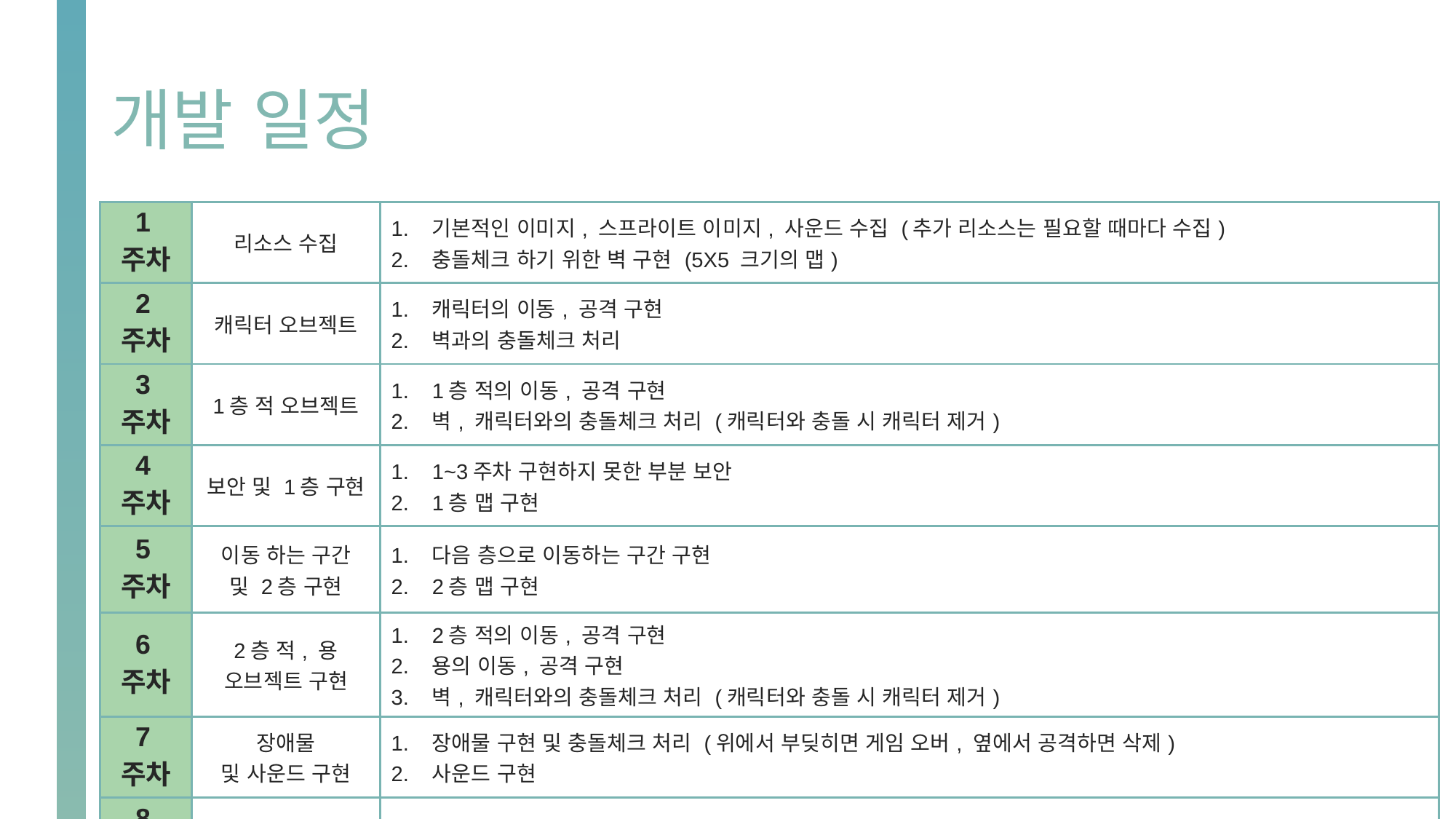

# 개발 일정
| 1주차 | 리소스 수집 | 기본적인 이미지, 스프라이트 이미지, 사운드 수집 (추가 리소스는 필요할 때마다 수집) 충돌체크 하기 위한 벽 구현 (5X5 크기의 맵) |
| --- | --- | --- |
| 2주차 | 캐릭터 오브젝트 | 캐릭터의 이동, 공격 구현 벽과의 충돌체크 처리 |
| 3주차 | 1층 적 오브젝트 | 1층 적의 이동, 공격 구현 벽, 캐릭터와의 충돌체크 처리 (캐릭터와 충돌 시 캐릭터 제거) |
| 4주차 | 보안 및 1층 구현 | 1~3주차 구현하지 못한 부분 보안 1층 맵 구현 |
| 5주차 | 이동 하는 구간 및 2층 구현 | 다음 층으로 이동하는 구간 구현 2층 맵 구현 |
| 6주차 | 2층 적, 용 오브젝트 구현 | 2층 적의 이동, 공격 구현 용의 이동, 공격 구현 벽, 캐릭터와의 충돌체크 처리 (캐릭터와 충돌 시 캐릭터 제거) |
| 7주차 | 장애물 및 사운드 구현 | 장애물 구현 및 충돌체크 처리 (위에서 부딪히면 게임 오버, 옆에서 공격하면 삭제) 사운드 구현 |
| 8주차 | 마무리 | 최종 점검 및 릴리즈 |